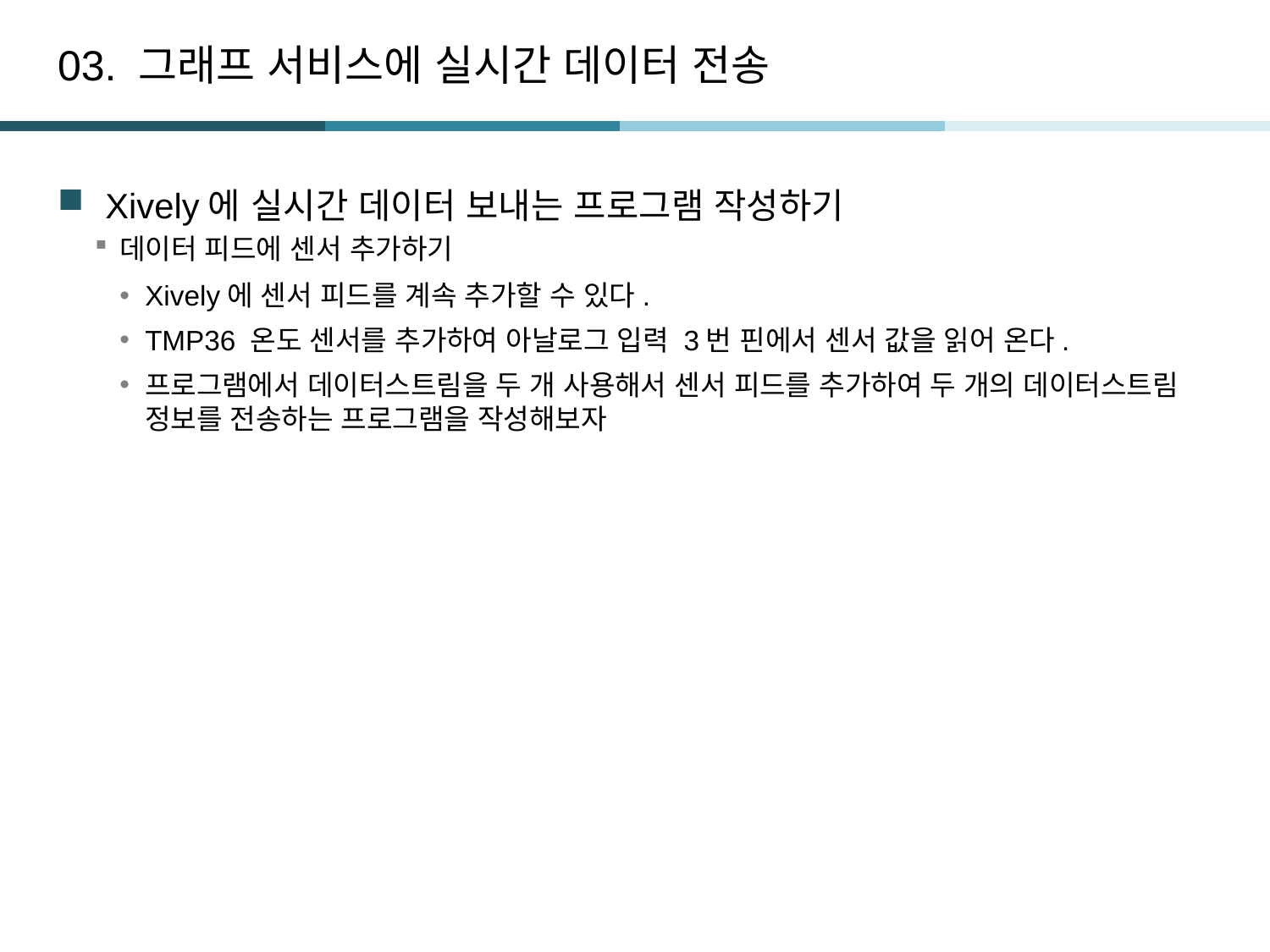

# 03. 그래프 서비스에 실시간 데이터 전송
Xively에 실시간 데이터 보내는 프로그램 작성하기
데이터 피드에 센서 추가하기
Xively에 센서 피드를 계속 추가할 수 있다.
TMP36 온도 센서를 추가하여 아날로그 입력 3번 핀에서 센서 값을 읽어 온다.
프로그램에서 데이터스트림을 두 개 사용해서 센서 피드를 추가하여 두 개의 데이터스트림 정보를 전송하는 프로그램을 작성해보자